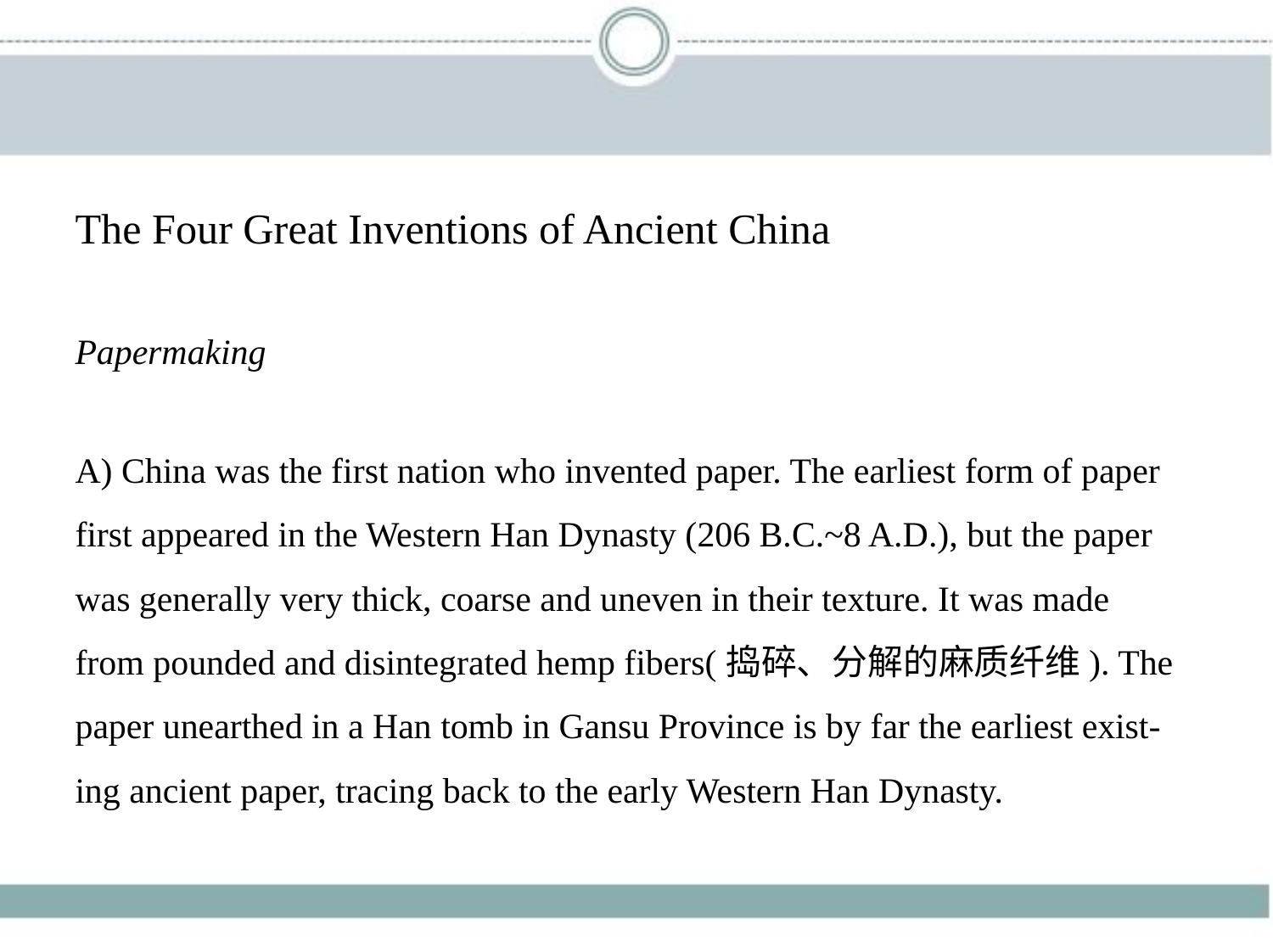

The Four Great Inventions of Ancient China
Papermaking
A) China was the first nation who invented paper. The earliest form of paper
first appeared in the Western Han Dynasty (206 B.C.~8 A.D.), but the paper
was generally very thick, coarse and uneven in their texture. It was made
from pounded and disintegrated hemp fibers(捣碎、分解的麻质纤维). The
paper unearthed in a Han tomb in Gansu Province is by far the earliest exist-
ing ancient paper, tracing back to the early Western Han Dynasty.